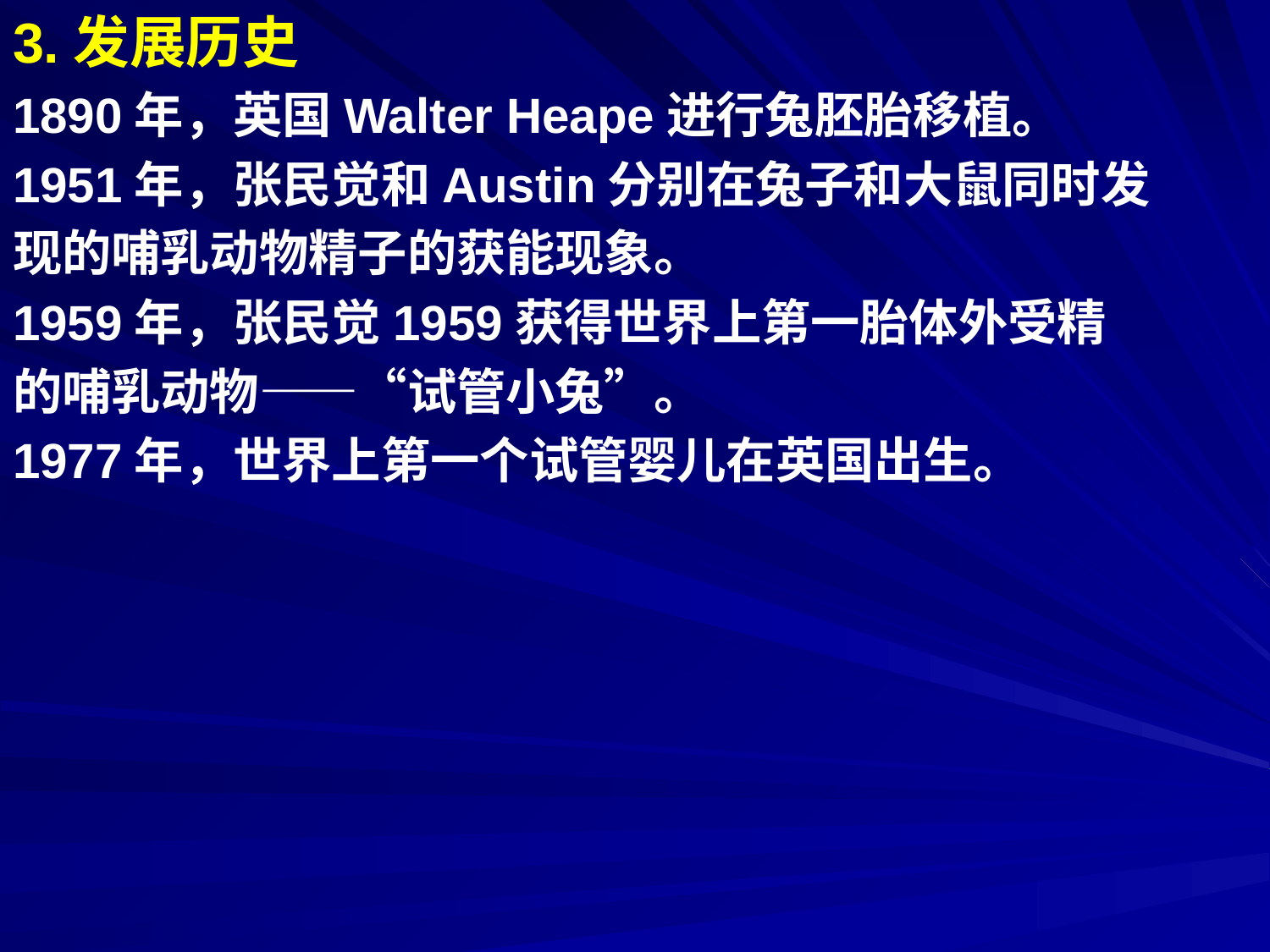

3.发展历史
1890年，英国Walter Heape进行兔胚胎移植。
1951年，张民觉和Austin分别在兔子和大鼠同时发
现的哺乳动物精子的获能现象。
1959年，张民觉1959获得世界上第一胎体外受精
的哺乳动物——“试管小兔”。
1977年，世界上第一个试管婴儿在英国出生。